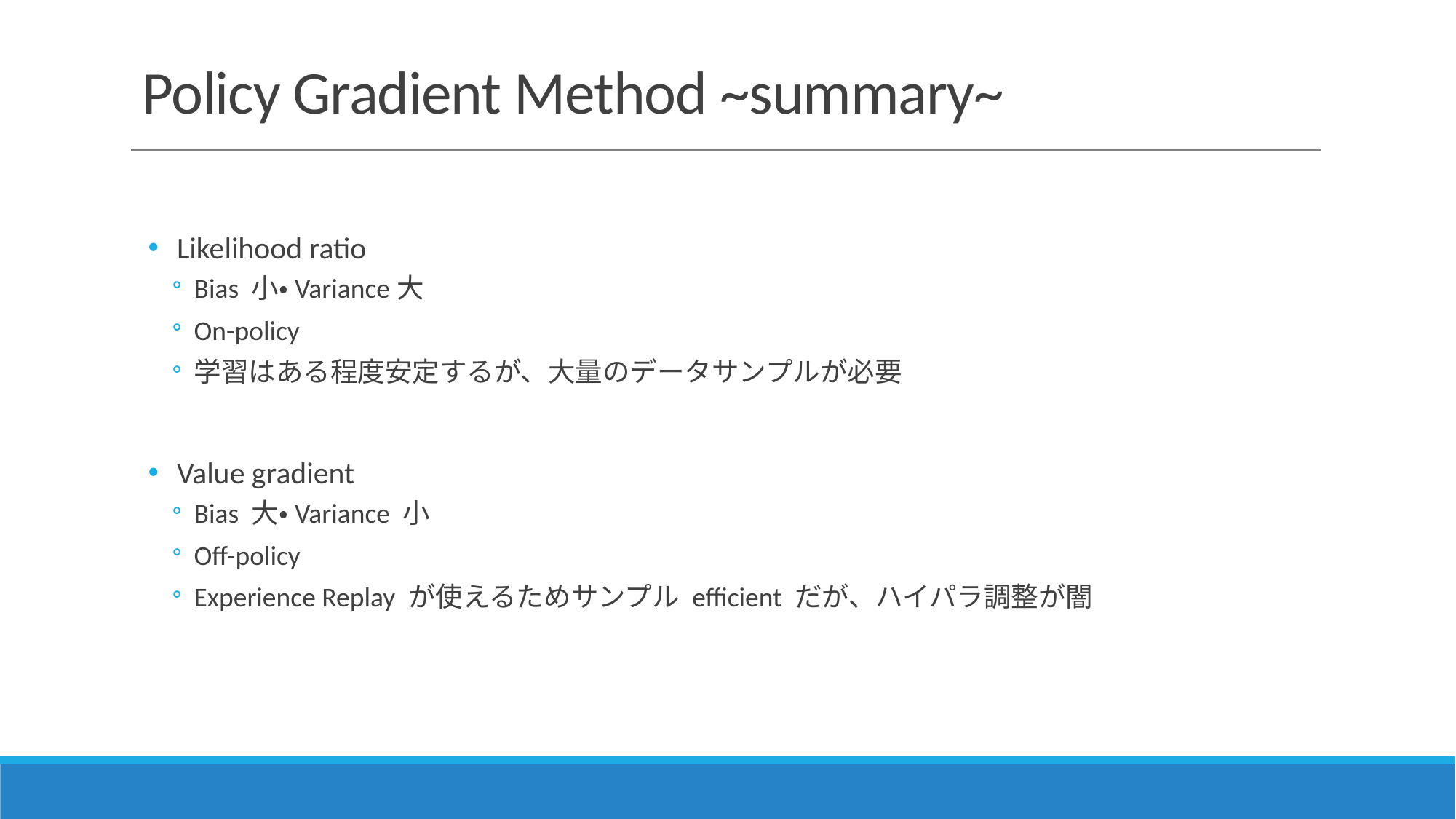

# Policy Gradient Method ~summary~

Likelihood ratio
Bias 小・Variance大
On-policy
学習はある程度安定するが、大量のデータサンプルが必要

Value gradient
Bias 大・Variance 小
Off-policy
Experience Replay が使えるためサンプル efficient だが、ハイパラ調整が闇